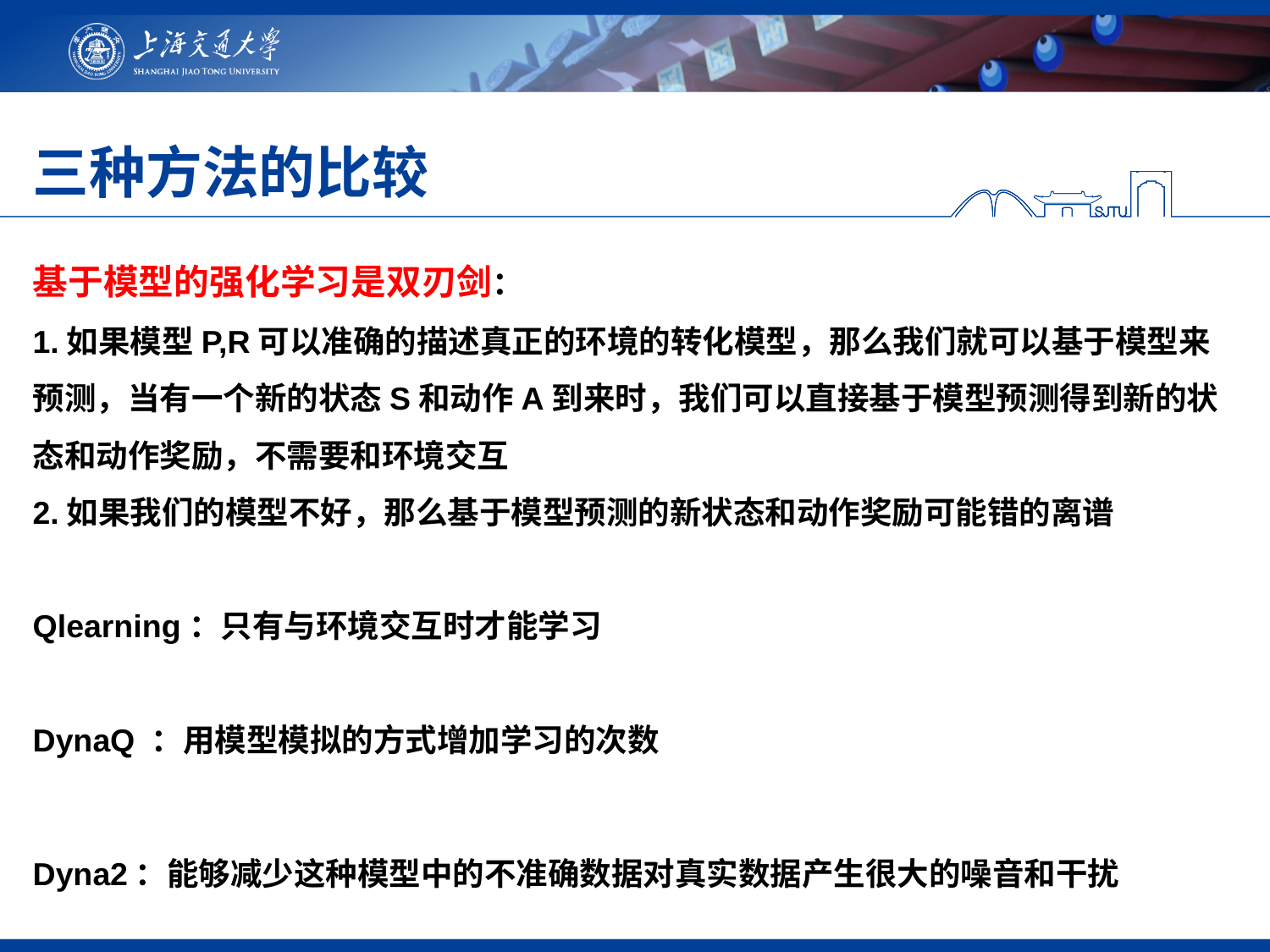

# 三种方法的比较
基于模型的强化学习是双刃剑：
1.如果模型P,R可以准确的描述真正的环境的转化模型，那么我们就可以基于模型来预测，当有一个新的状态S和动作A到来时，我们可以直接基于模型预测得到新的状态和动作奖励，不需要和环境交互
2.如果我们的模型不好，那么基于模型预测的新状态和动作奖励可能错的离谱
Qlearning：只有与环境交互时才能学习

DynaQ ：用模型模拟的方式增加学习的次数

Dyna2：能够减少这种模型中的不准确数据对真实数据产生很大的噪音和干扰